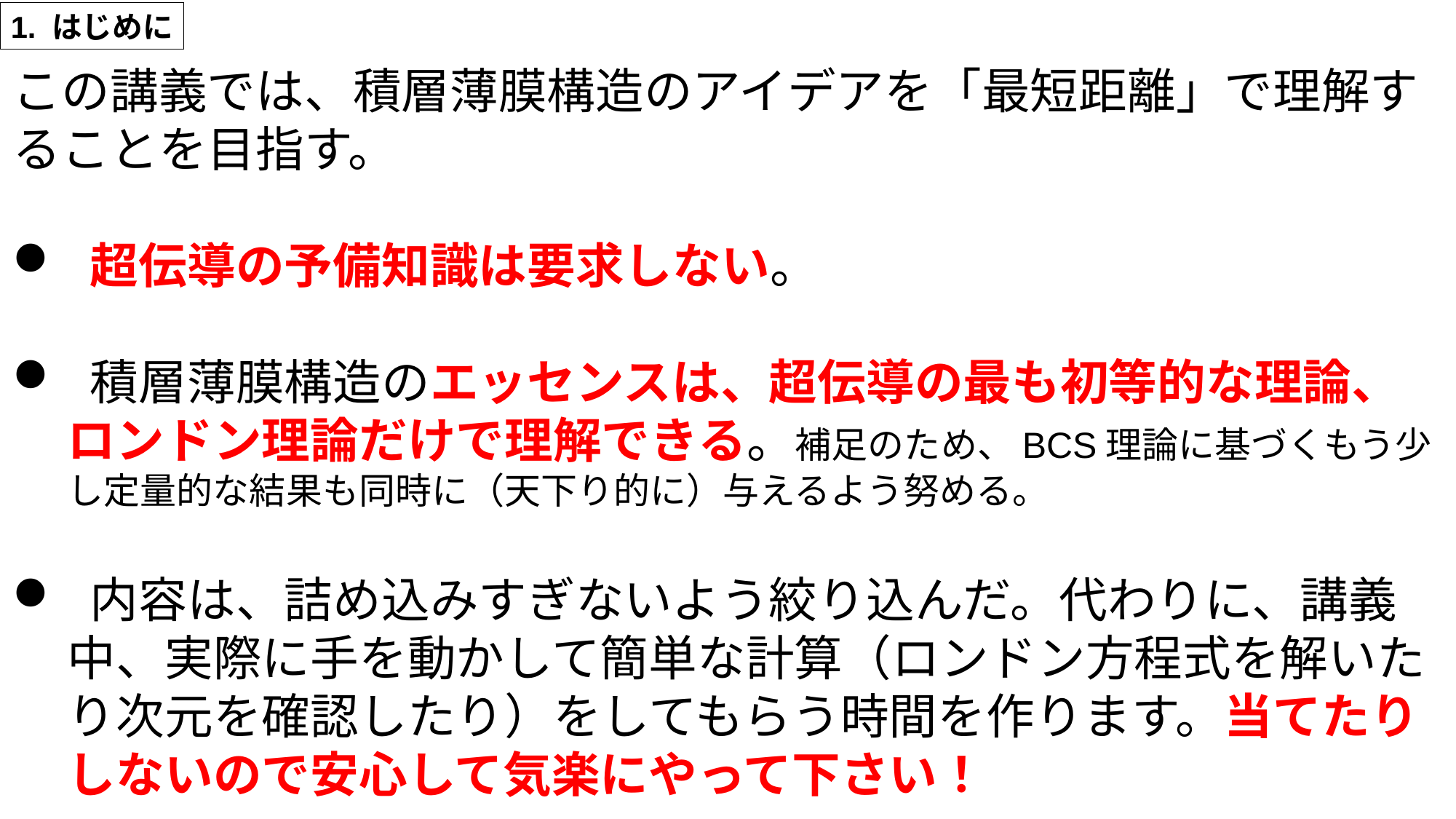

1. はじめに
この講義では、積層薄膜構造のアイデアを「最短距離」で理解することを目指す。

 超伝導の予備知識は要求しない。

 積層薄膜構造のエッセンスは、超伝導の最も初等的な理論、ロンドン理論だけで理解できる。補足のため、BCS理論に基づくもう少し定量的な結果も同時に（天下り的に）与えるよう努める。

 内容は、詰め込みすぎないよう絞り込んだ。代わりに、講義中、実際に手を動かして簡単な計算（ロンドン方程式を解いたり次元を確認したり）をしてもらう時間を作ります。当てたりしないので安心して気楽にやって下さい！